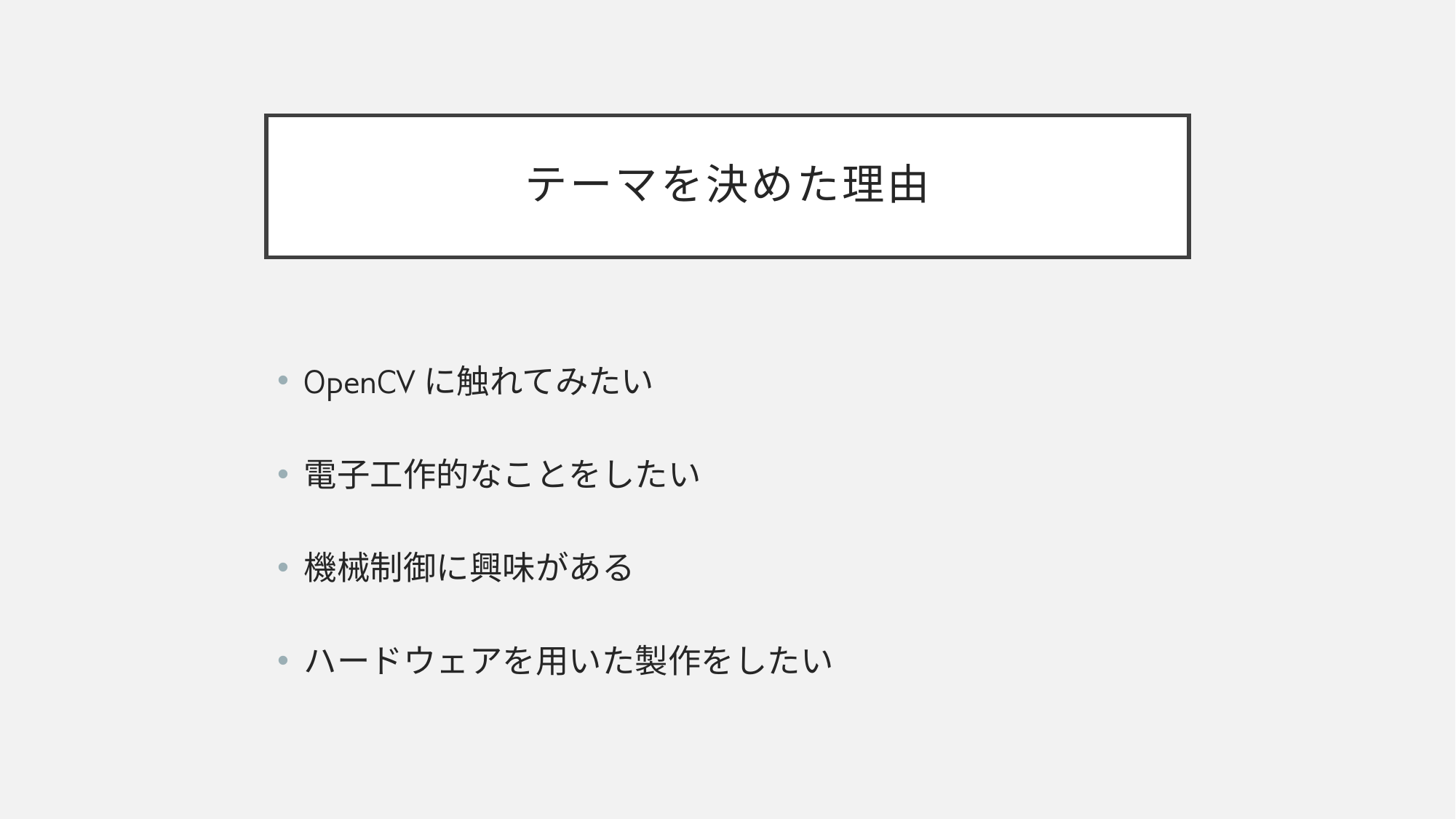

# テーマを決めた理由
OpenCVに触れてみたい
電子工作的なことをしたい
機械制御に興味がある
ハードウェアを用いた製作をしたい